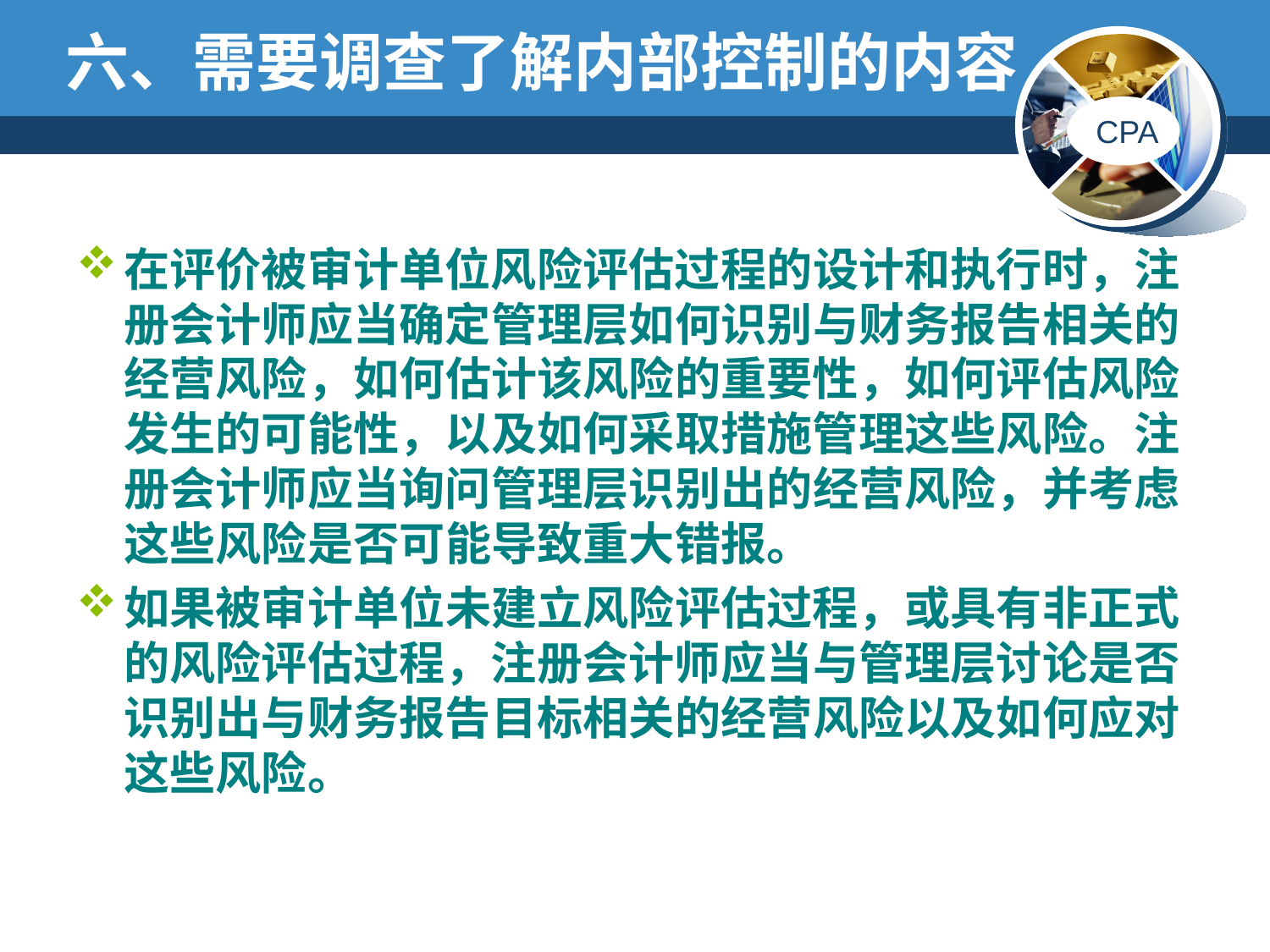

# 六、需要调查了解内部控制的内容
在评价被审计单位风险评估过程的设计和执行时，注册会计师应当确定管理层如何识别与财务报告相关的经营风险，如何估计该风险的重要性，如何评估风险发生的可能性，以及如何采取措施管理这些风险。注册会计师应当询问管理层识别出的经营风险，并考虑这些风险是否可能导致重大错报。
如果被审计单位未建立风险评估过程，或具有非正式的风险评估过程，注册会计师应当与管理层讨论是否识别出与财务报告目标相关的经营风险以及如何应对这些风险。